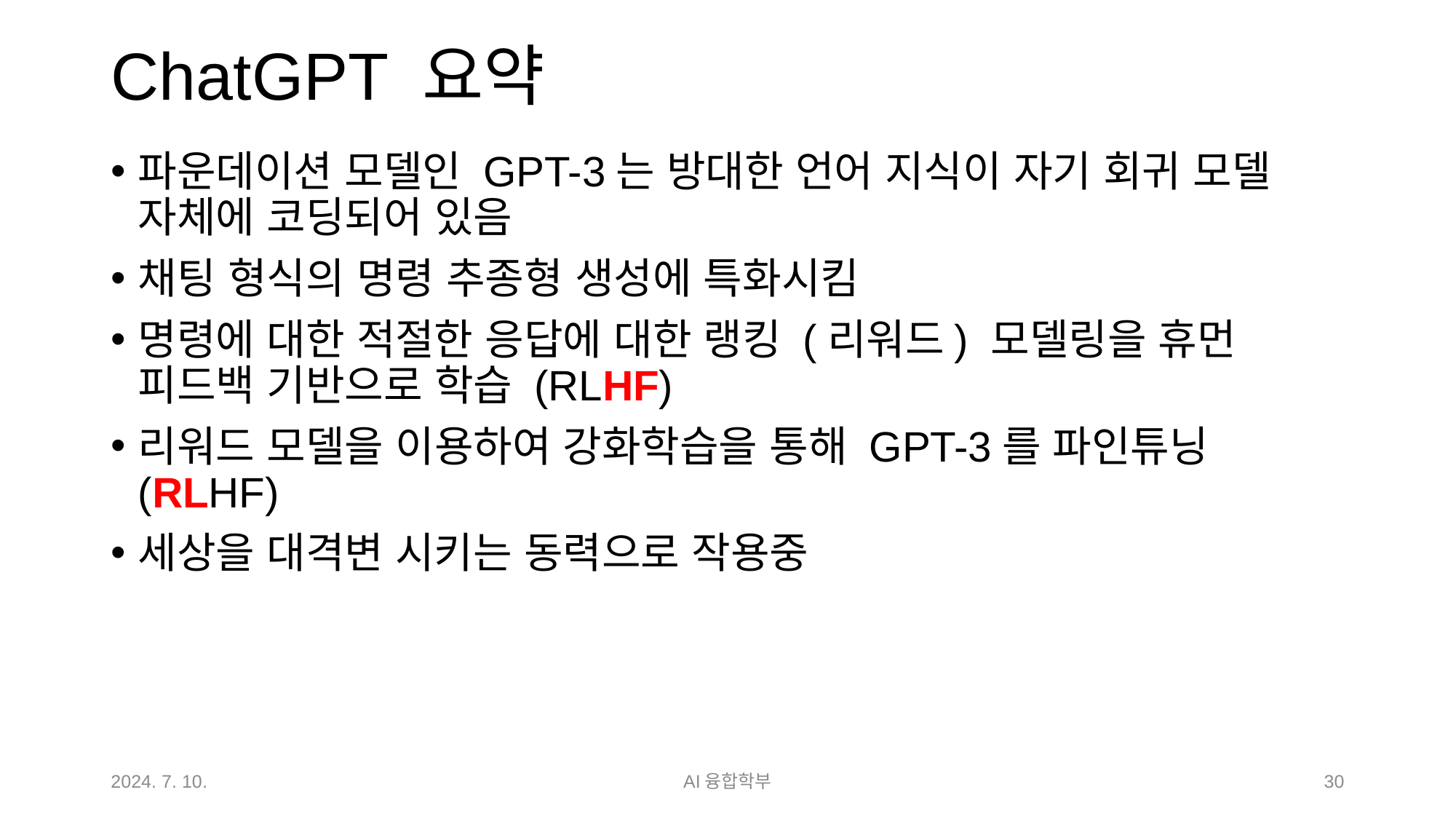

# ChatGPT 요약
파운데이션 모델인 GPT-3는 방대한 언어 지식이 자기 회귀 모델 자체에 코딩되어 있음
채팅 형식의 명령 추종형 생성에 특화시킴
명령에 대한 적절한 응답에 대한 랭킹 (리워드) 모델링을 휴먼 피드백 기반으로 학습 (RLHF)
리워드 모델을 이용하여 강화학습을 통해 GPT-3를 파인튜닝 (RLHF)
세상을 대격변 시키는 동력으로 작용중

2024. 7. 10.
AI융합학부
30